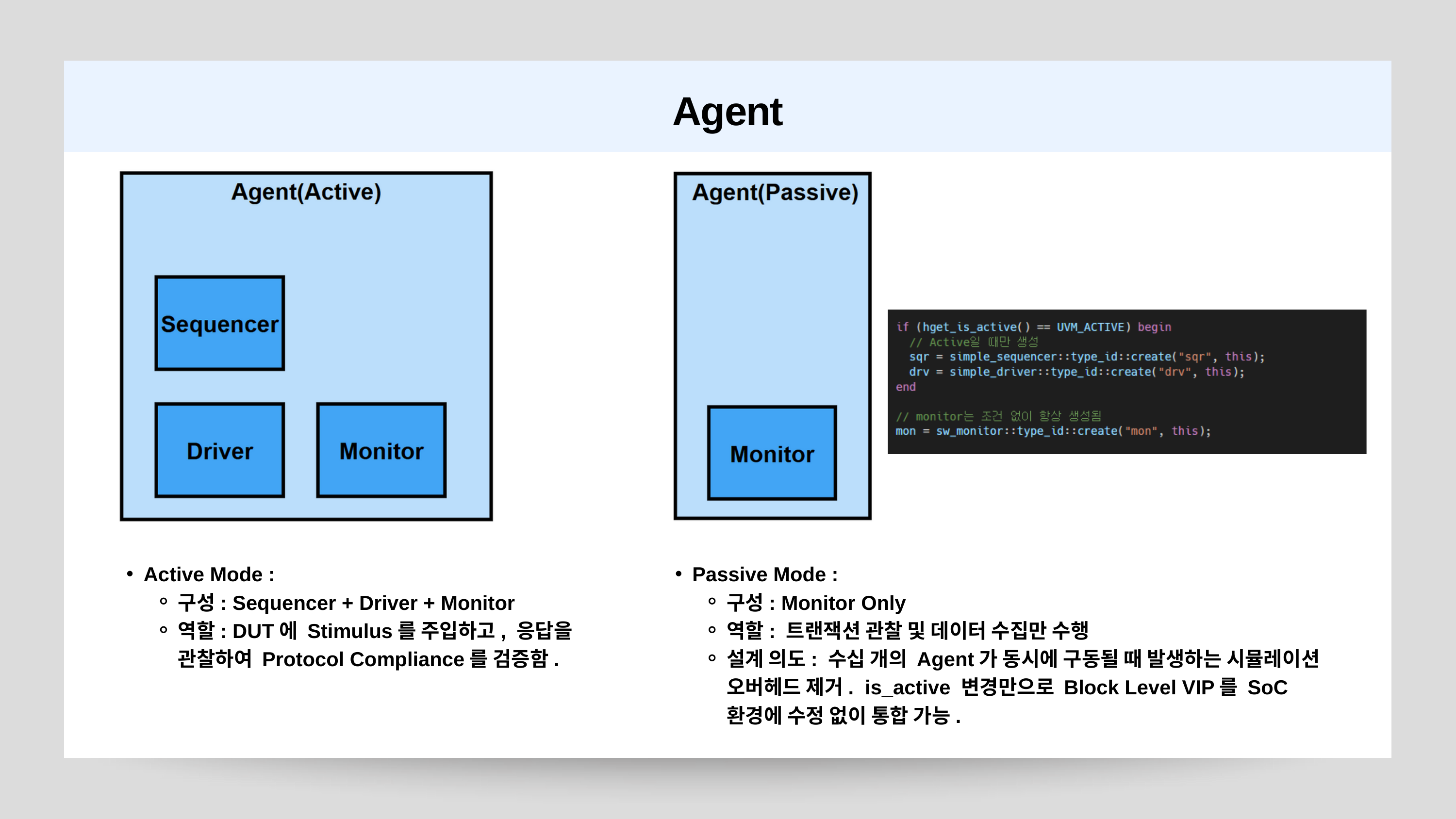

Agent

Active Mode :
구성: Sequencer + Driver + Monitor
역할: DUT에 Stimulus를 주입하고, 응답을 관찰하여 Protocol Compliance를 검증함.
Passive Mode :
구성: Monitor Only
역할: 트랜잭션 관찰 및 데이터 수집만 수행
설계 의도: 수십 개의 Agent가 동시에 구동될 때 발생하는 시뮬레이션 오버헤드 제거.  is_active 변경만으로 Block Level VIP를 SoC 환경에 수정 없이 통합 가능.